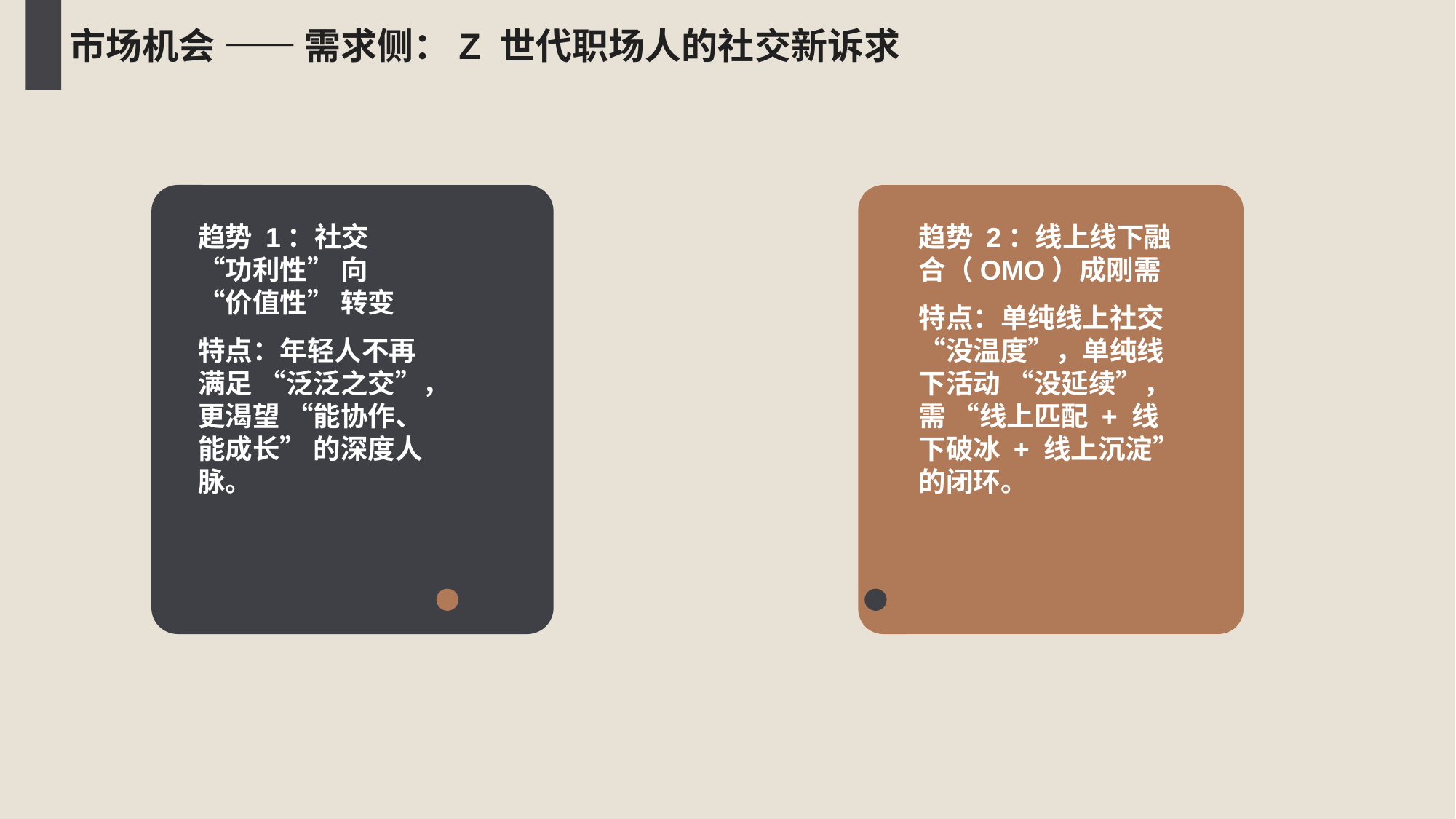

市场机会 —— 需求侧：Z 世代职场人的社交新诉求

趋势 1：社交 “功利性” 向 “价值性” 转变
特点：年轻人不再满足 “泛泛之交”，更渴望 “能协作、能成长” 的深度人脉。
趋势 2：线上线下融合（OMO）成刚需
特点：单纯线上社交 “没温度”，单纯线下活动 “没延续”，需 “线上匹配 + 线下破冰 + 线上沉淀” 的闭环。